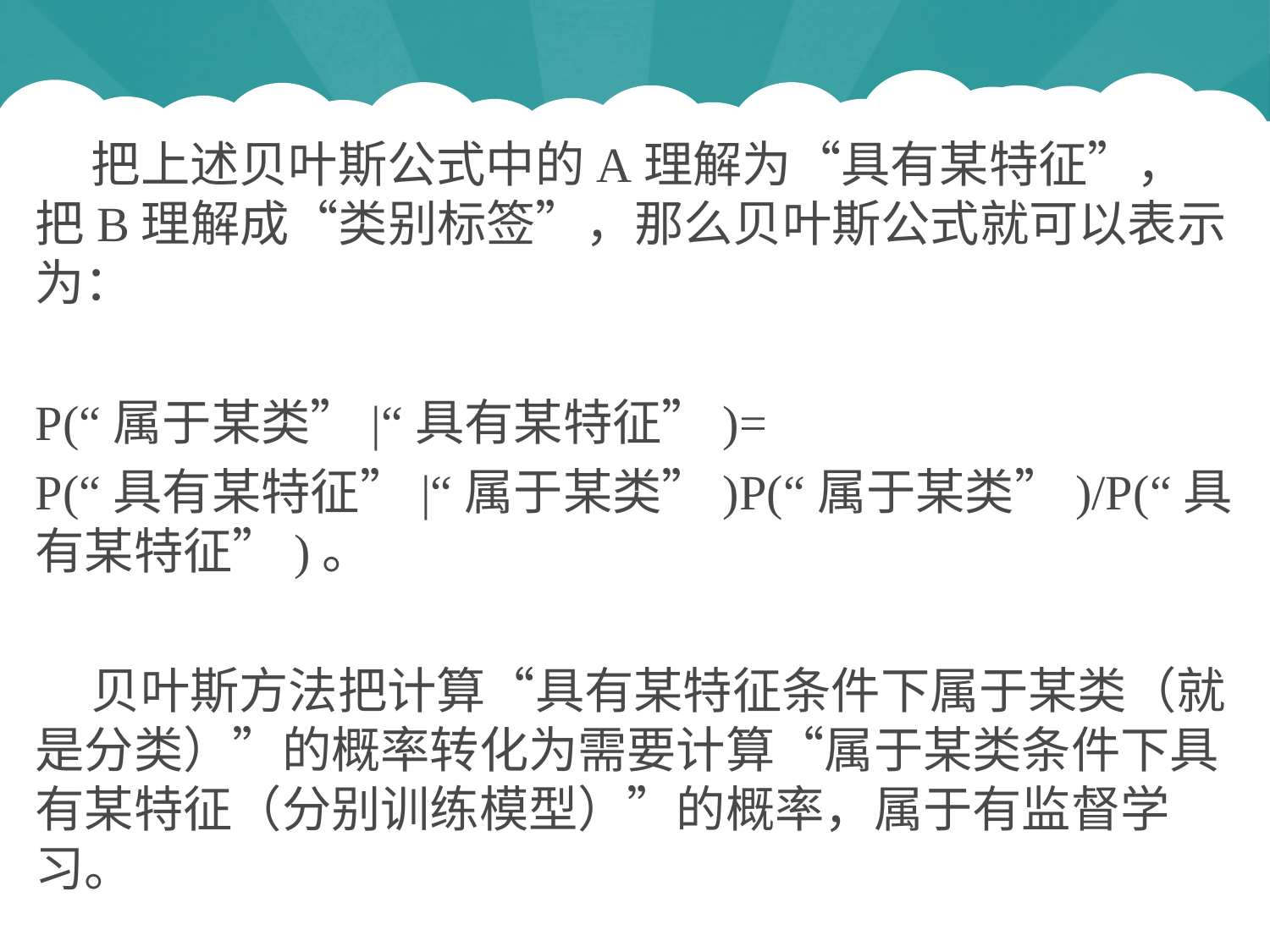

把上述贝叶斯公式中的A理解为“具有某特征”，把B理解成“类别标签”，那么贝叶斯公式就可以表示为：

P(“属于某类”|“具有某特征”)=
P(“具有某特征”|“属于某类”)P(“属于某类”)/P(“具有某特征”)。

    贝叶斯方法把计算“具有某特征条件下属于某类（就是分类）”的概率转化为需要计算“属于某类条件下具有某特征（分别训练模型）”的概率，属于有监督学习。